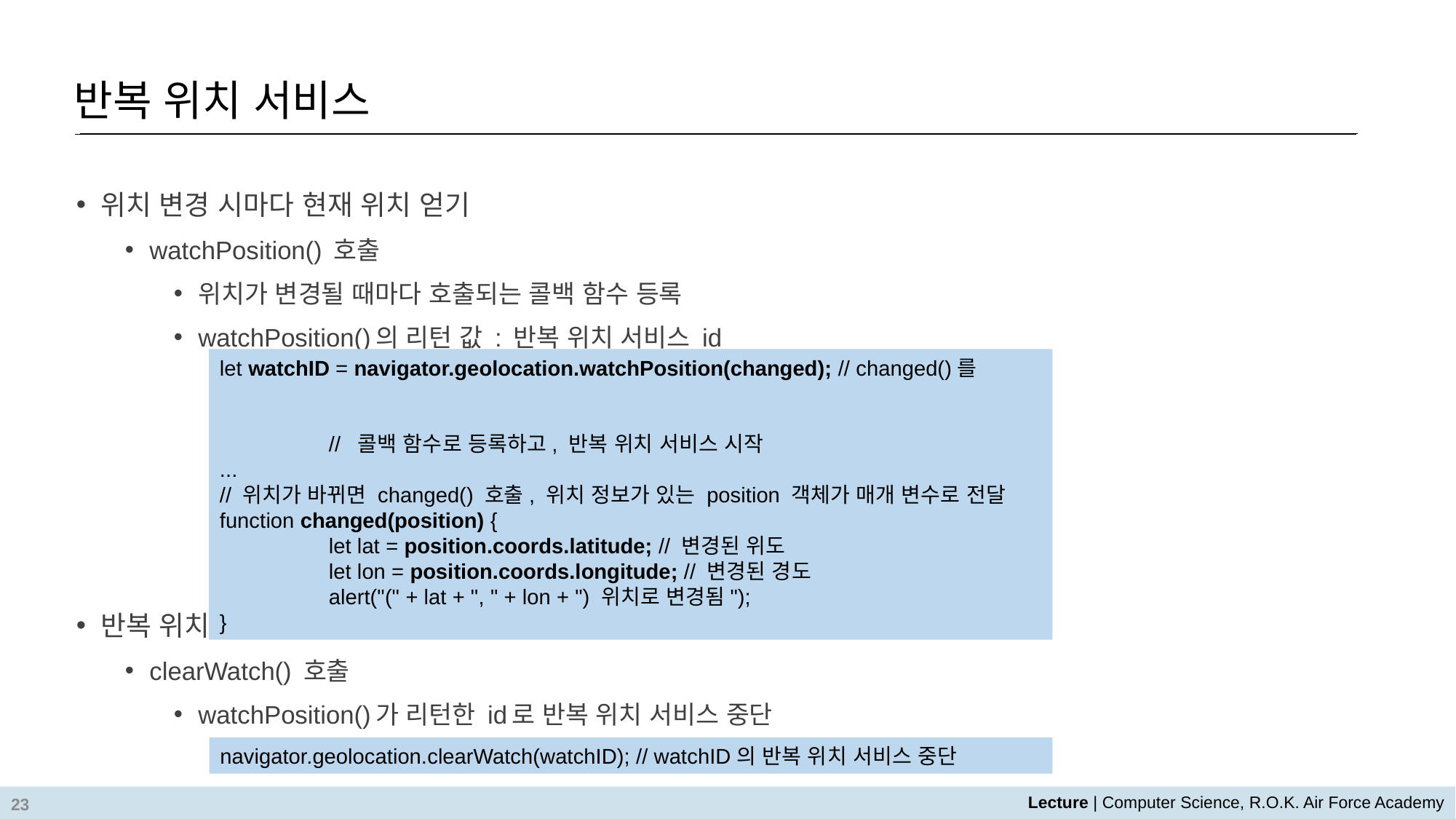

반복 위치 서비스
위치 변경 시마다 현재 위치 얻기
watchPosition() 호출
위치가 변경될 때마다 호출되는 콜백 함수 등록
watchPosition()의 리턴 값 : 반복 위치 서비스 id

반복 위치 서비스 중단
clearWatch() 호출
watchPosition()가 리턴한 id로 반복 위치 서비스 중단

let watchID = navigator.geolocation.watchPosition(changed); // changed()를
															//  콜백 함수로 등록하고, 반복 위치 서비스 시작
...
// 위치가 바뀌면 changed() 호출, 위치 정보가 있는 position 객체가 매개 변수로 전달
function changed(position) {
	let lat = position.coords.latitude; // 변경된 위도
	let lon = position.coords.longitude; // 변경된 경도
	alert("(" + lat + ", " + lon + ") 위치로 변경됨");
}
navigator.geolocation.clearWatch(watchID); // watchID의 반복 위치 서비스 중단
23